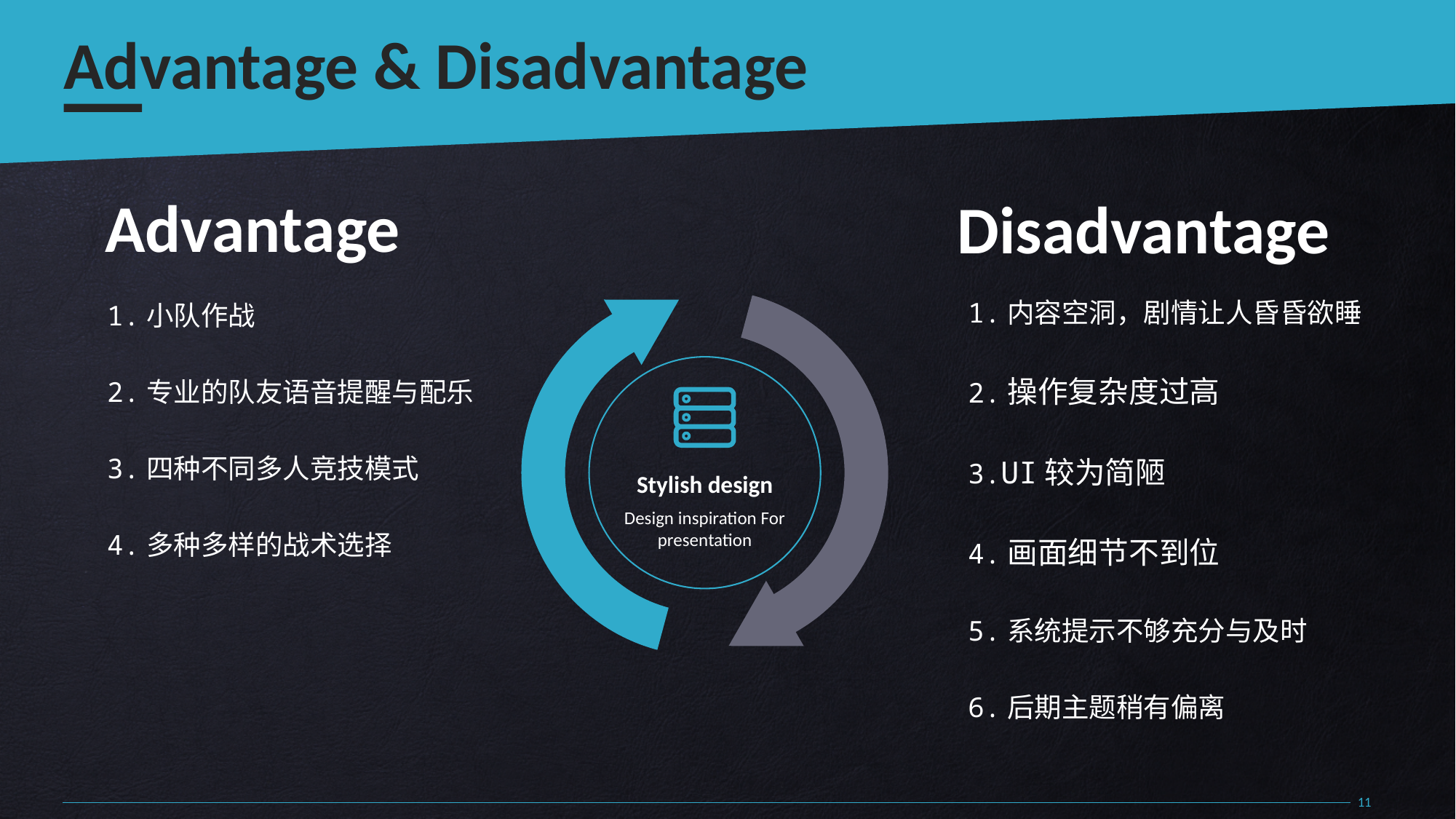

Advantage & Disadvantage
Advantage
Disadvantage

1.内容空洞，剧情让人昏昏欲睡

2.操作复杂度过高

3.UI较为简陋

4.画面细节不到位

5.系统提示不够充分与及时

6.后期主题稍有偏离
1.小队作战

2.专业的队友语音提醒与配乐

3.四种不同多人竞技模式

4.多种多样的战术选择

Stylish design
Design inspiration For presentation
11